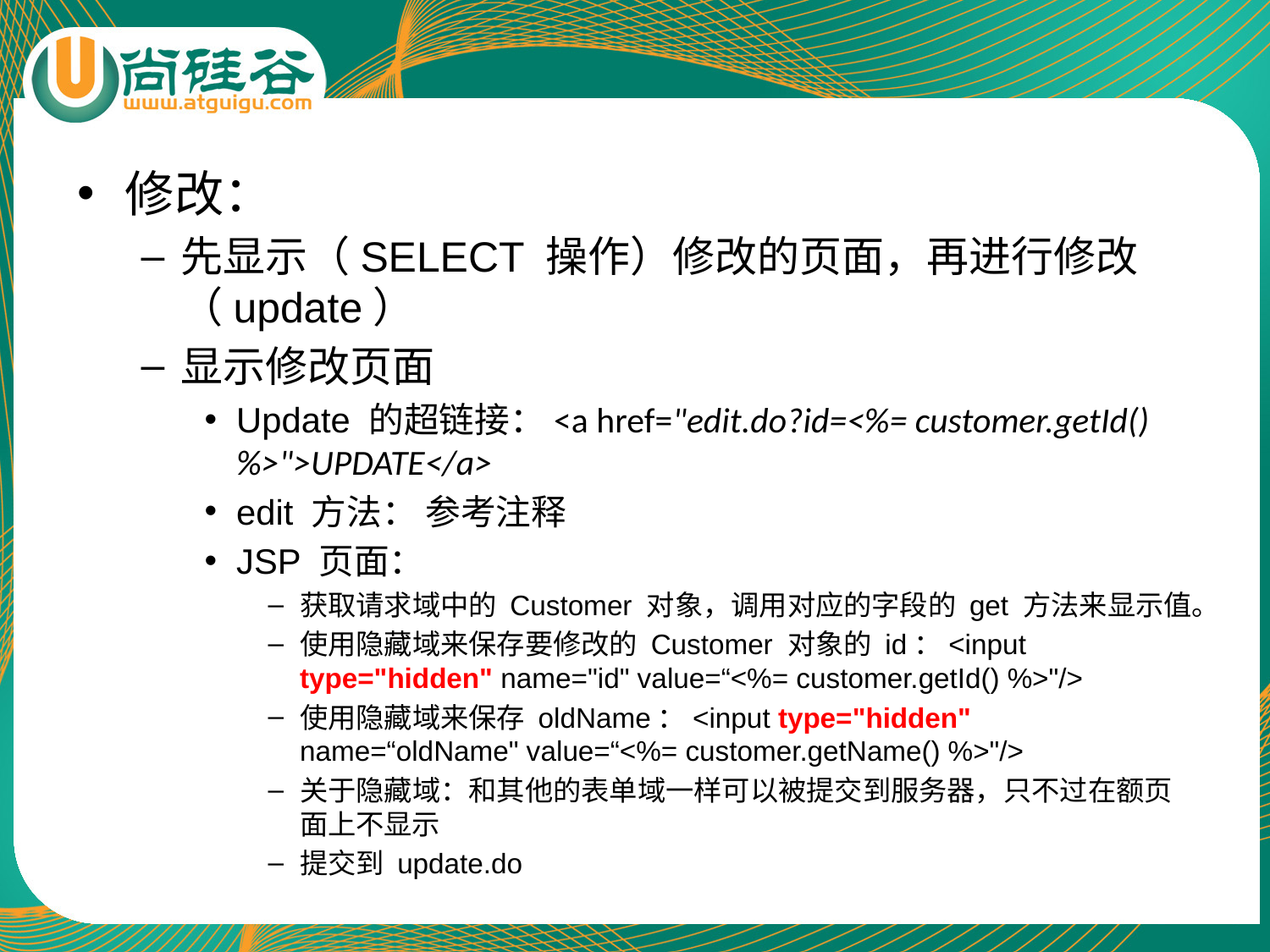

修改：
先显示（SELECT 操作）修改的页面，再进行修改（update）
显示修改页面
Update 的超链接：<a href="edit.do?id=<%= customer.getId() %>">UPDATE</a>
edit 方法： 参考注释
JSP 页面：
获取请求域中的 Customer 对象，调用对应的字段的 get 方法来显示值。
使用隐藏域来保存要修改的 Customer 对象的 id：<input type="hidden" name="id" value=“<%= customer.getId() %>"/>
使用隐藏域来保存 oldName：<input type="hidden" name=“oldName" value=“<%= customer.getName() %>"/>
关于隐藏域：和其他的表单域一样可以被提交到服务器，只不过在额页面上不显示
提交到 update.do